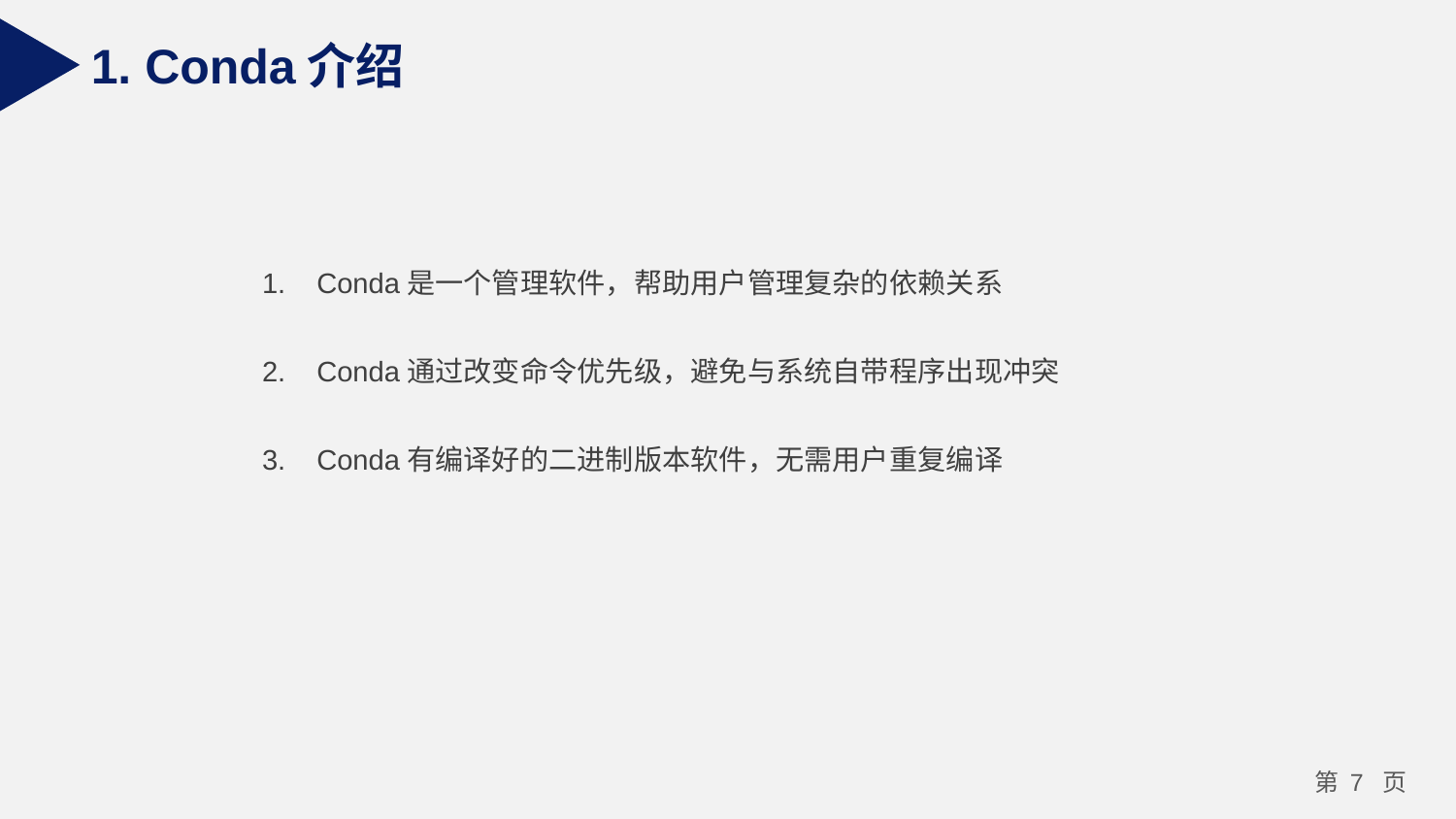

1. Conda介绍
Conda是一个管理软件，帮助用户管理复杂的依赖关系

Conda通过改变命令优先级，避免与系统自带程序出现冲突

Conda有编译好的二进制版本软件，无需用户重复编译